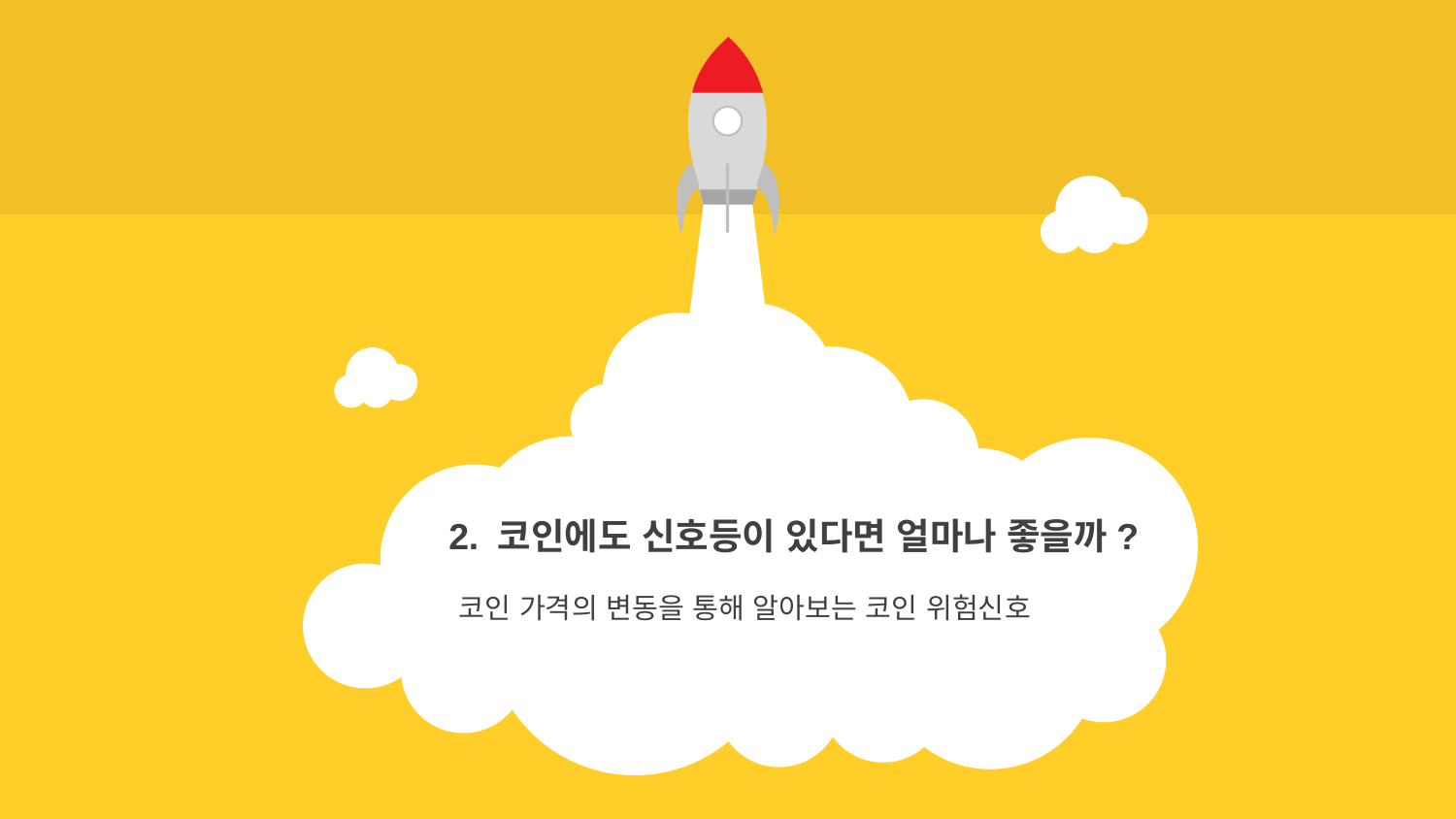

2. 코인에도 신호등이 있다면 얼마나 좋을까?
코인 가격의 변동을 통해 알아보는 코인 위험신호